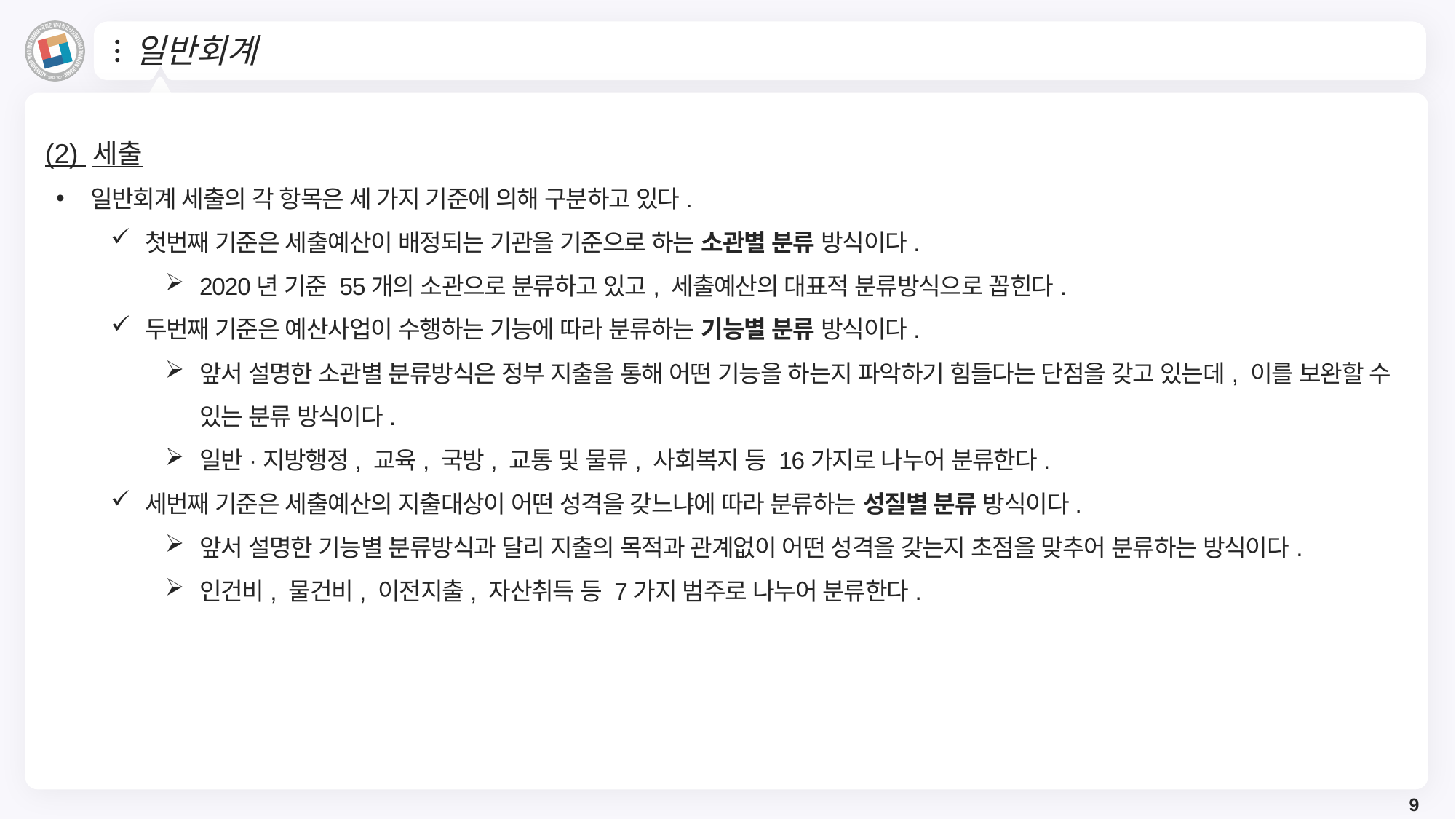

# 일반회계
(2) 세출
일반회계 세출의 각 항목은 세 가지 기준에 의해 구분하고 있다.
첫번째 기준은 세출예산이 배정되는 기관을 기준으로 하는 소관별 분류 방식이다.
2020년 기준 55개의 소관으로 분류하고 있고, 세출예산의 대표적 분류방식으로 꼽힌다.
두번째 기준은 예산사업이 수행하는 기능에 따라 분류하는 기능별 분류 방식이다.
앞서 설명한 소관별 분류방식은 정부 지출을 통해 어떤 기능을 하는지 파악하기 힘들다는 단점을 갖고 있는데, 이를 보완할 수 있는 분류 방식이다.
일반·지방행정, 교육, 국방, 교통 및 물류, 사회복지 등 16가지로 나누어 분류한다.
세번째 기준은 세출예산의 지출대상이 어떤 성격을 갖느냐에 따라 분류하는 성질별 분류 방식이다.
앞서 설명한 기능별 분류방식과 달리 지출의 목적과 관계없이 어떤 성격을 갖는지 초점을 맞추어 분류하는 방식이다.
인건비, 물건비, 이전지출, 자산취득 등 7가지 범주로 나누어 분류한다.
9